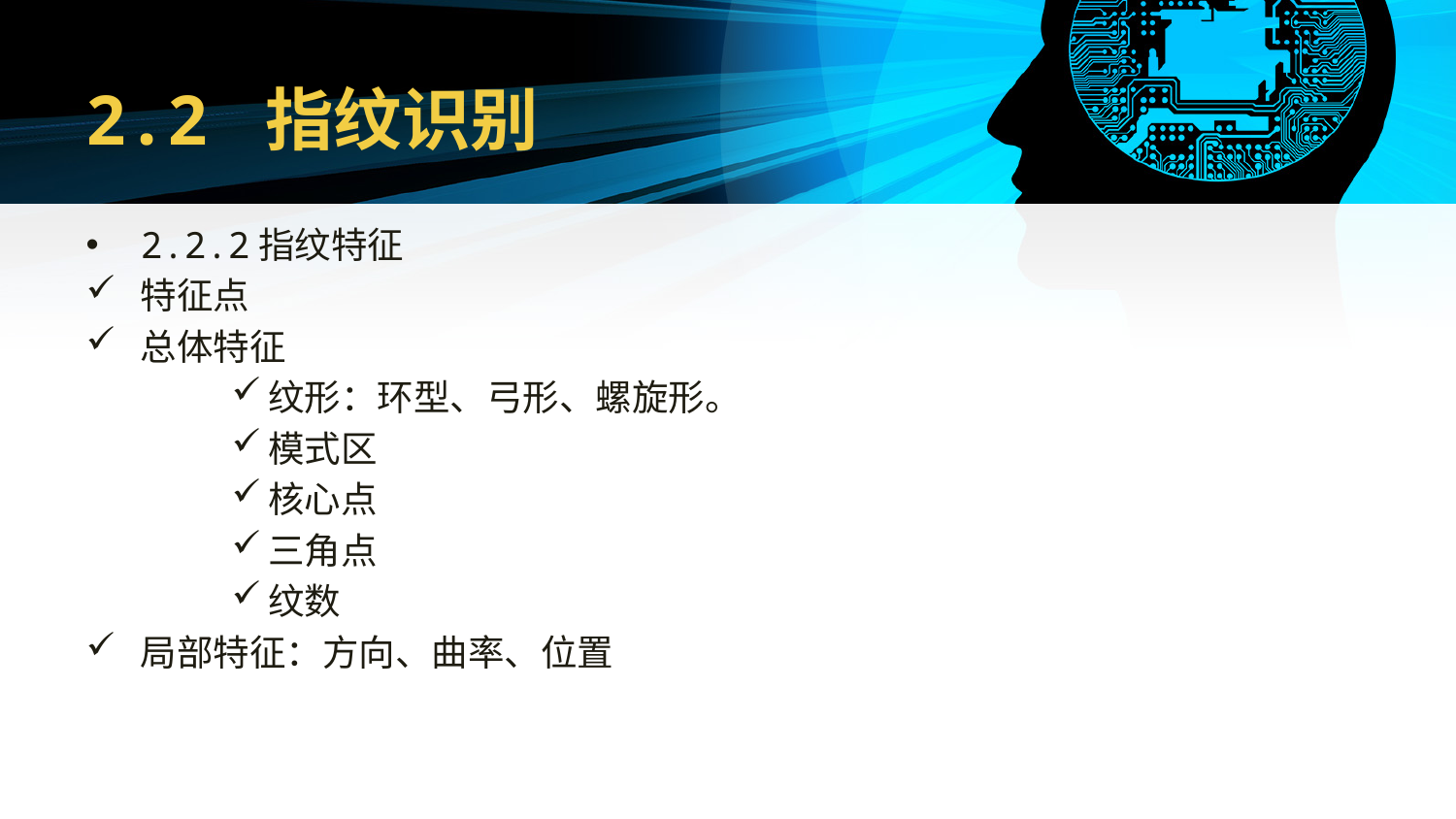

# 2.2 指纹识别
2.2.2指纹特征
特征点
总体特征
纹形：环型、弓形、螺旋形。
模式区
核心点
三角点
纹数
局部特征：方向、曲率、位置